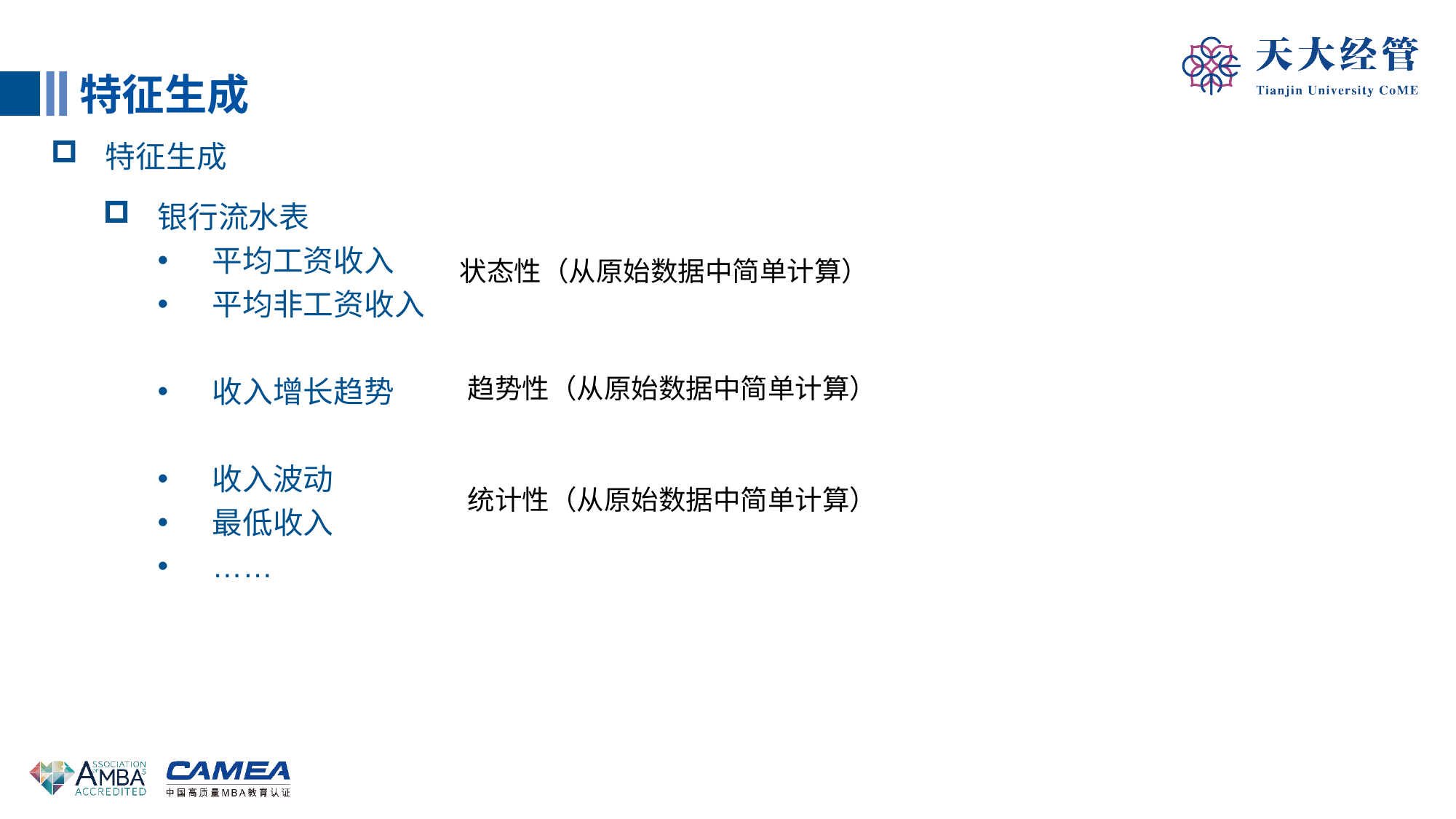

特征生成

特征生成
银行流水表
平均工资收入
平均非工资收入

收入增长趋势

收入波动
最低收入
……
状态性（从原始数据中简单计算）
趋势性（从原始数据中简单计算）
统计性（从原始数据中简单计算）